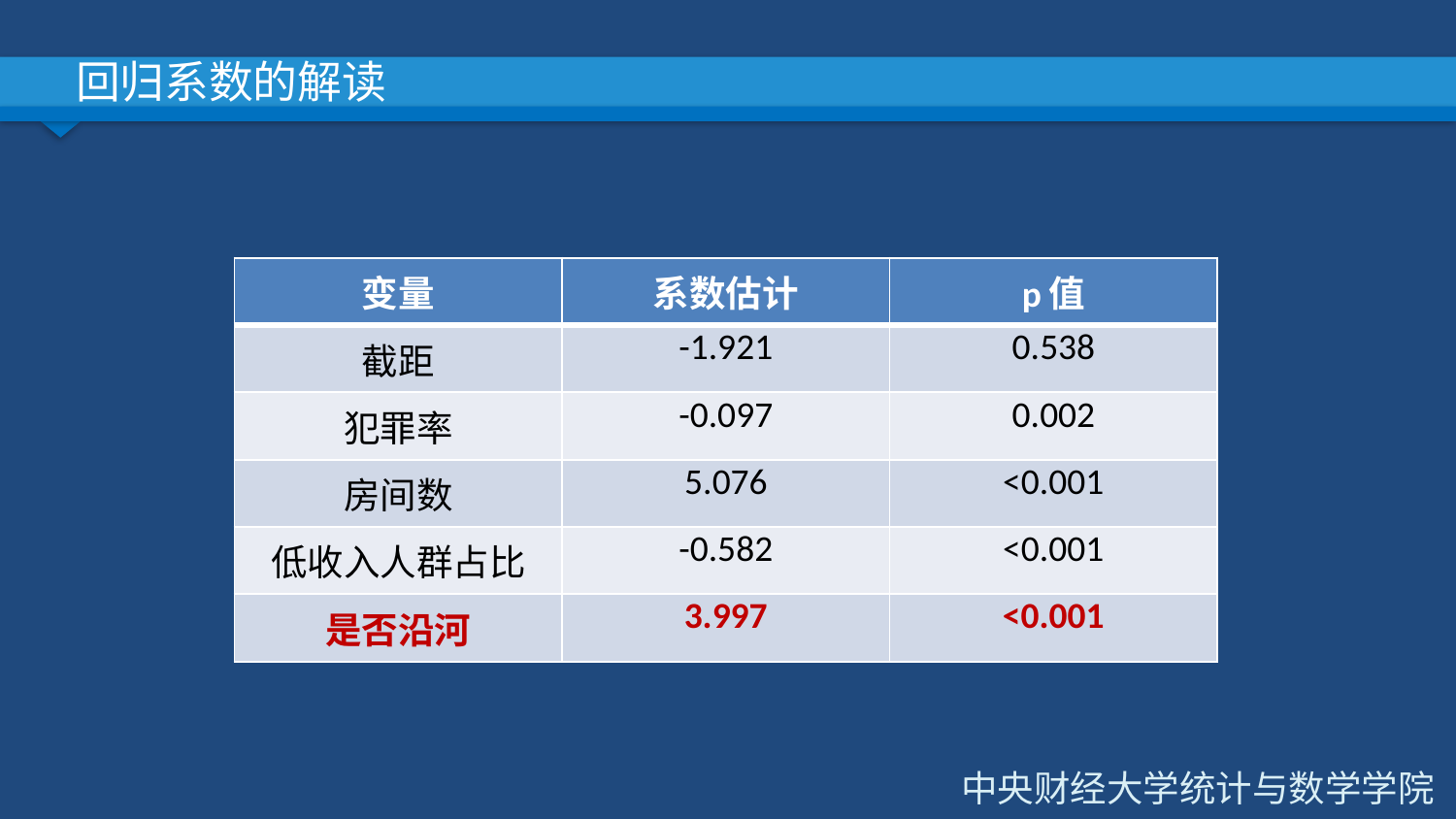

# 回归系数的解读
| 变量 | 系数估计 | p值 |
| --- | --- | --- |
| 截距 | -1.921 | 0.538 |
| 犯罪率 | -0.097 | 0.002 |
| 房间数 | 5.076 | <0.001 |
| 低收入人群占比 | -0.582 | <0.001 |
| 是否沿河 | 3.997 | <0.001 |